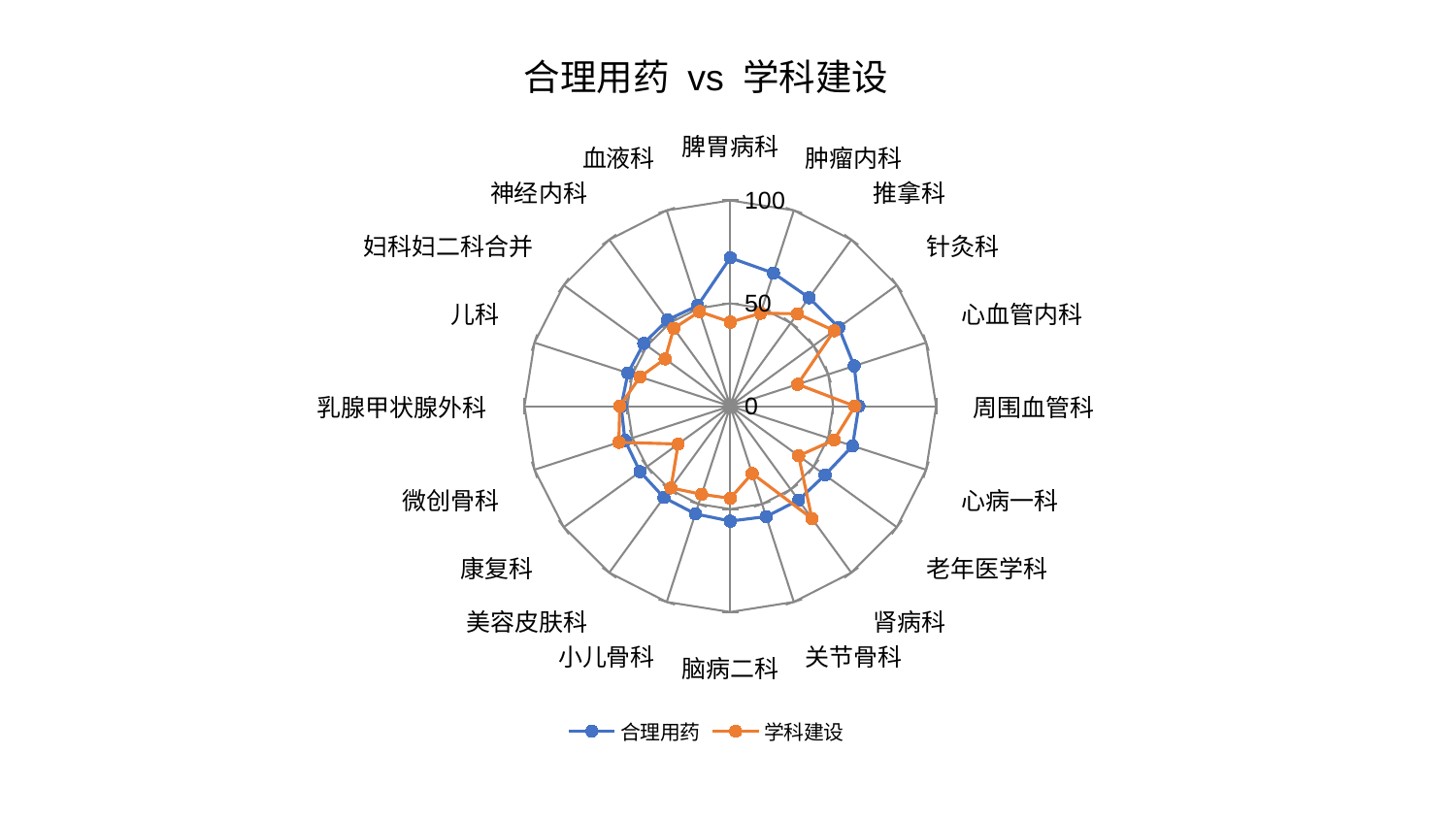

### Chart: 合理用药 vs 学科建设

| Category | 合理用药 | 学科建设 |
|---|---|---|
| 脾胃病科 | 72.12003302456904 | 40.84431361396392 |
| 肿瘤内科 | 67.97199313964485 | 47.45841831134759 |
| 推拿科 | 65.14875223348788 | 55.544446274985724 |
| 针灸科 | 65.12471630540267 | 62.40986480652984 |
| 心血管内科 | 63.28166771848115 | 34.381996630893134 |
| 周围血管科 | 62.44215190610538 | 60.53007814235077 |
| 心病一科 | 62.441198128169255 | 53.040321618199705 |
| 老年医学科 | 56.88091321268465 | 41.03183384138865 |
| 肾病科 | 56.429681174435686 | 67.4624443758696 |
| 关节骨科 | 56.42148582432836 | 34.371941918507304 |
| 脑病二科 | 55.84243208743001 | 44.78164382161761 |
| 小儿骨科 | 55.024391357782136 | 45.02269786660775 |
| 美容皮肤科 | 54.85633336787439 | 49.09837776644592 |
| 康复科 | 54.17645798986421 | 31.306151142521536 |
| 微创骨科 | 53.80611222141628 | 56.90641495215661 |
| 乳腺甲状腺外科 | 53.00377692935702 | 53.70304534662671 |
| 儿科 | 52.252578693157986 | 46.1154610400667 |
| 妇科妇二科合并 | 51.942708224679464 | 39.154184746293886 |
| 神经内科 | 51.849385111057344 | 46.752205149417726 |
| 血液科 | 51.39475690252793 | 48.35529795894301 |
55